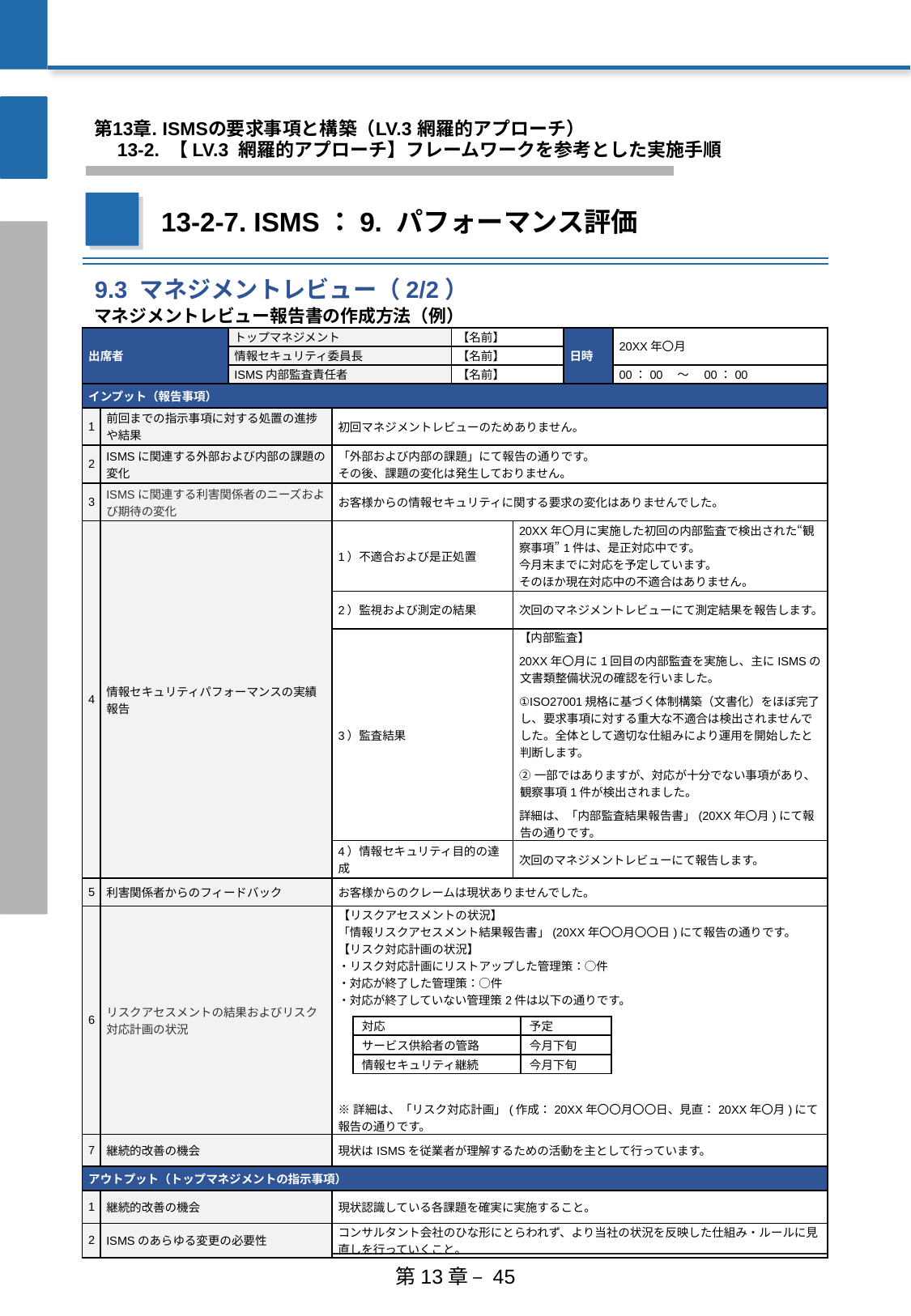

第13章. ISMSの要求事項と構築（LV.3 網羅的アプローチ）
　13-2. 【LV.3 網羅的アプローチ】フレームワークを参考とした実施手順
13-2-7. ISMS：9. パフォーマンス評価
9.3 マネジメントレビュー（2/2）
マネジメントレビュー報告書の作成方法（例）
| 出席者 |  | トップマネジメント |  | 【名前】 |  | 日時 | 20XX年〇月 |
| --- | --- | --- | --- | --- | --- | --- | --- |
|  |  | 情報セキュリティ委員長 |  | 【名前】 |  |  |  |
|  |  | ISMS内部監査責任者 |  | 【名前】 |  |  | 00：00　～　00：00 |
| インプット（報告事項） |  |  |  |  |  |  |  |
| 1 | 前回までの指示事項に対する処置の進捗や結果 |  | 初回マネジメントレビューのためありません。 |  |  |  |  |
| 2 | ISMSに関連する外部および内部の課題の変化 |  | 「外部および内部の課題」にて報告の通りです。 その後、課題の変化は発生しておりません。 |  |  |  |  |
| 3 | ISMSに関連する利害関係者のニーズおよび期待の変化 |  | お客様からの情報セキュリティに関する要求の変化はありませんでした。 |  |  |  |  |
| 4 | 情報セキュリティパフォーマンスの実績報告 |  | 1）不適合および是正処置 | 2019年4月に実施した初回の内部監査で検出された“観察事項”1件は、是正対応中です。 今月末までに対応を予定しています。 その他に現在対応中の不適合はありません。 | 20XX年〇月に実施した初回の内部監査で検出された“観察事項”1件は、是正対応中です。 今月末までに対応を予定しています。 そのほか現在対応中の不適合はありません。 | 2019年4月に実施した初回の内部監査で検出された“観察事項”1件は、是正対応中です。 今月末までに対応を予定しています。 その他に現在対応中の不適合はありません。 |  |
|  |  |  | 2）監視および測定の結果 | 次回のマネジメントレビューにて測定結果を報告します | 次回のマネジメントレビューにて測定結果を報告します。 | 次回のマネジメントレビューにて測定結果を報告します |  |
|  |  |  | 3）監査結果 | 【内部監査】 2019年4月に１回目の内部監査を実施し、主にISMSの文書類整備状況確認を行いました。 ①ISO27001規格に基づく体制構築（文書化）をほぼ完了し、要求事項に対する重大な不適合は検出されませんでした。全体として適切な仕組みにより運用を開始したと判断します。 ②一部ではありますが、対応が十分でない事項があり、観察事項1件が検出されました。 詳細は、「内部監査結果報告書」(2019年4月)にて報告の通りです。 | 【内部監査】 20XX年〇月に1回目の内部監査を実施し、主にISMSの文書類整備状況の確認を行いました。 ①ISO27001規格に基づく体制構築（文書化）をほぼ完了し、要求事項に対する重大な不適合は検出されませんでした。全体として適切な仕組みにより運用を開始したと判断します。 ②一部ではありますが、対応が十分でない事項があり、観察事項1件が検出されました。 詳細は、「内部監査結果報告書」(20XX年〇月)にて報告の通りです。 | 【内部監査】 2019年4月に１回目の内部監査を実施し、主にISMSの文書類整備状況確認を行いました。 ①ISO27001規格に基づく体制構築（文書化）をほぼ完了し、要求事項に対する重大な不適合は検出されませんでした。全体として適切な仕組みにより運用を開始したと判断します。 ②一部ではありますが、対応が十分でない事項があり、観察事項1件が検出されました。 詳細は、「内部監査結果報告書」(2019年4月)にて報告の通りです。 |  |
|  |  |  | 4）情報セキュリティ目的の達成 | 次回のマネジメントレビューにて報告します | 次回のマネジメントレビューにて報告します。 | 次回のマネジメントレビューにて報告します |  |
| 5 | 利害関係者からのフィードバック |  | お客様からのクレームは現状ありませんでした。 |  |  |  |  |
| 6 | リスクアセスメントの結果およびリスク対応計画の状況 |  | 【リスクアセスメントの状況】 「情報リスクアセスメント結果報告書」(20XX年〇〇月〇〇日)にて報告の通りです。 【リスク対応計画の状況】 ・リスク対応計画にリストアップした管理策：○件 ・対応が終了した管理策：○件 ・対応が終了していない管理策2件は以下の通りです。 ※詳細は、「リスク対応計画」(作成：20XX年〇〇月〇〇日、見直：20XX年〇月)にて報告の通りです。 |  |  |  |  |
| 7 | 継続的改善の機会 |  | 現状はISMSを従業者が理解するための活動を主として行っています。 |  |  |  |  |
| アウトプット（トップマネジメントの指示事項） |  |  |  |  |  |  |  |
| 1 | 継続的改善の機会 |  | 現状認識している各課題を確実に実施すること。 |  |  |  |  |
| 2 | ISMSのあらゆる変更の必要性 |  | コンサルタント会社のひな形にとらわれず、より当社の状況を反映した仕組み・ルールに見直しを行っていくこと。 |  |  |  |  |
| 対応 | 予定 |
| --- | --- |
| サービス供給者の管路 | 今月下旬 |
| 情報セキュリティ継続 | 今月下旬 |
第13章 – 45